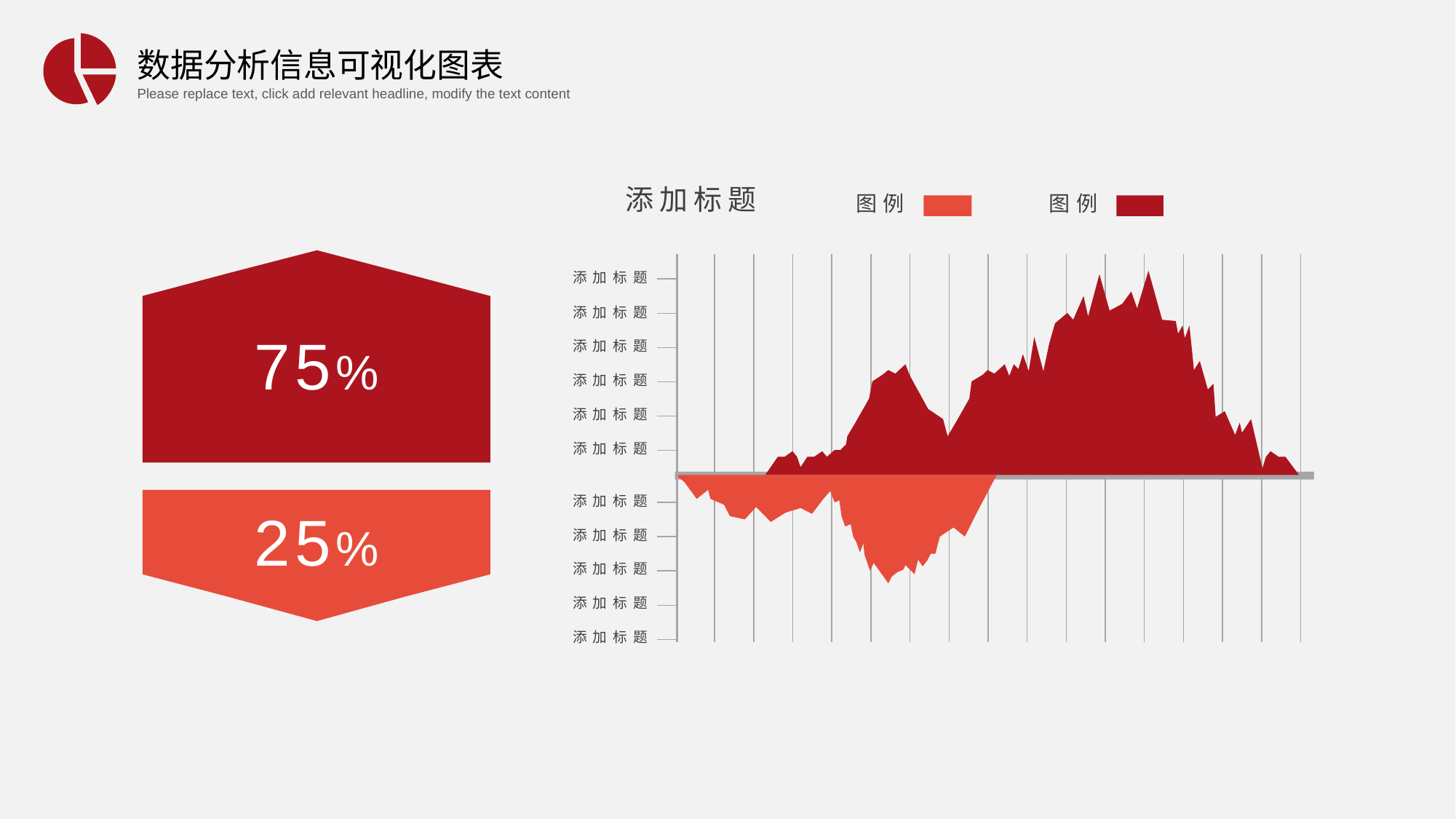

添加标题
图例
图例

添加标题

添加标题
75%
添加标题
添加标题
添加标题
添加标题

添加标题

25%
添加标题
添加标题
添加标题
添加标题